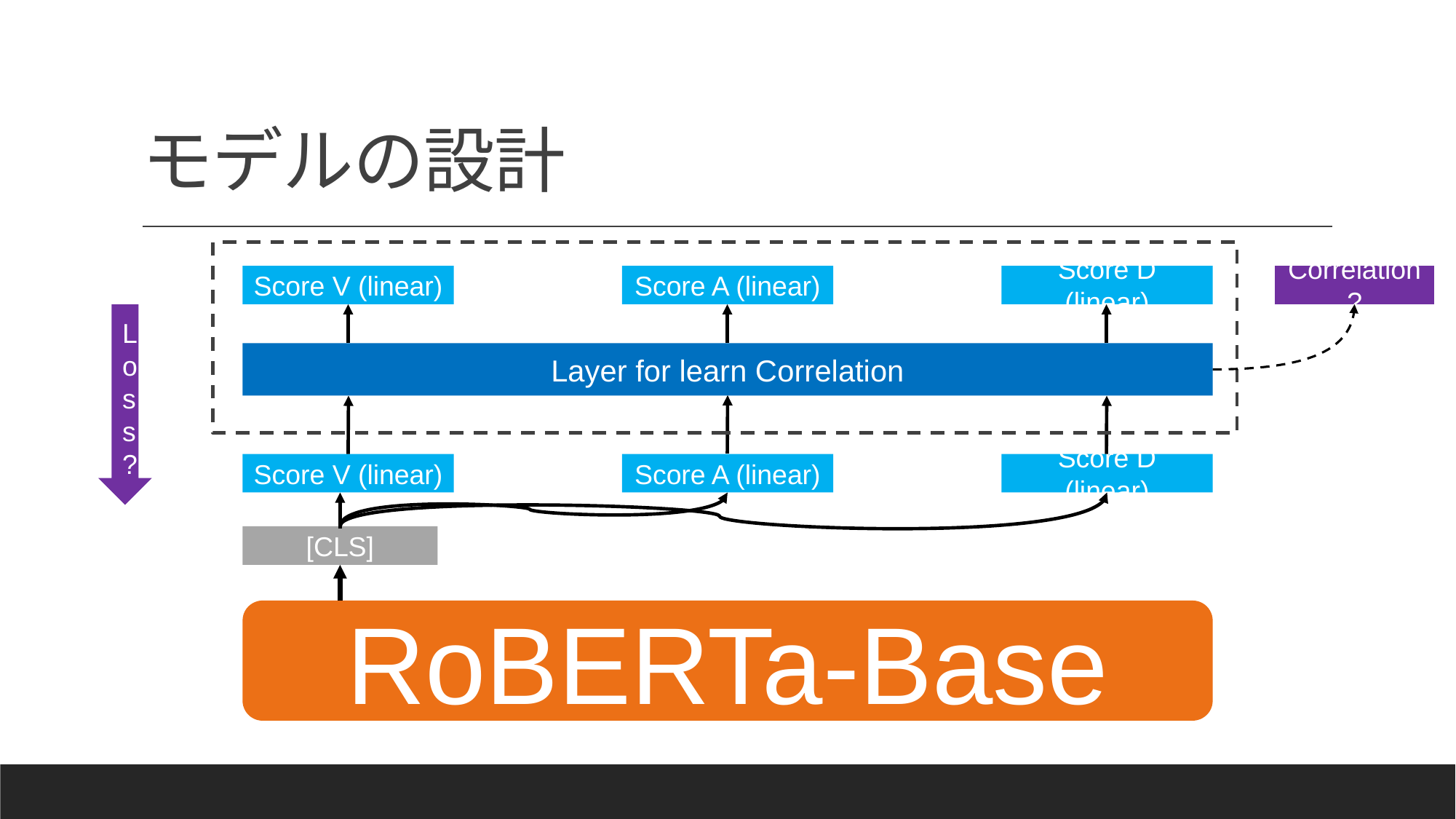

# モデルの設計

Correlation?
Score D (linear)
Score A (linear)
Score V (linear)
Loss?
Layer for learn Correlation
Score D (linear)
Score A (linear)
Score V (linear)
[CLS]
RoBERTa-Base